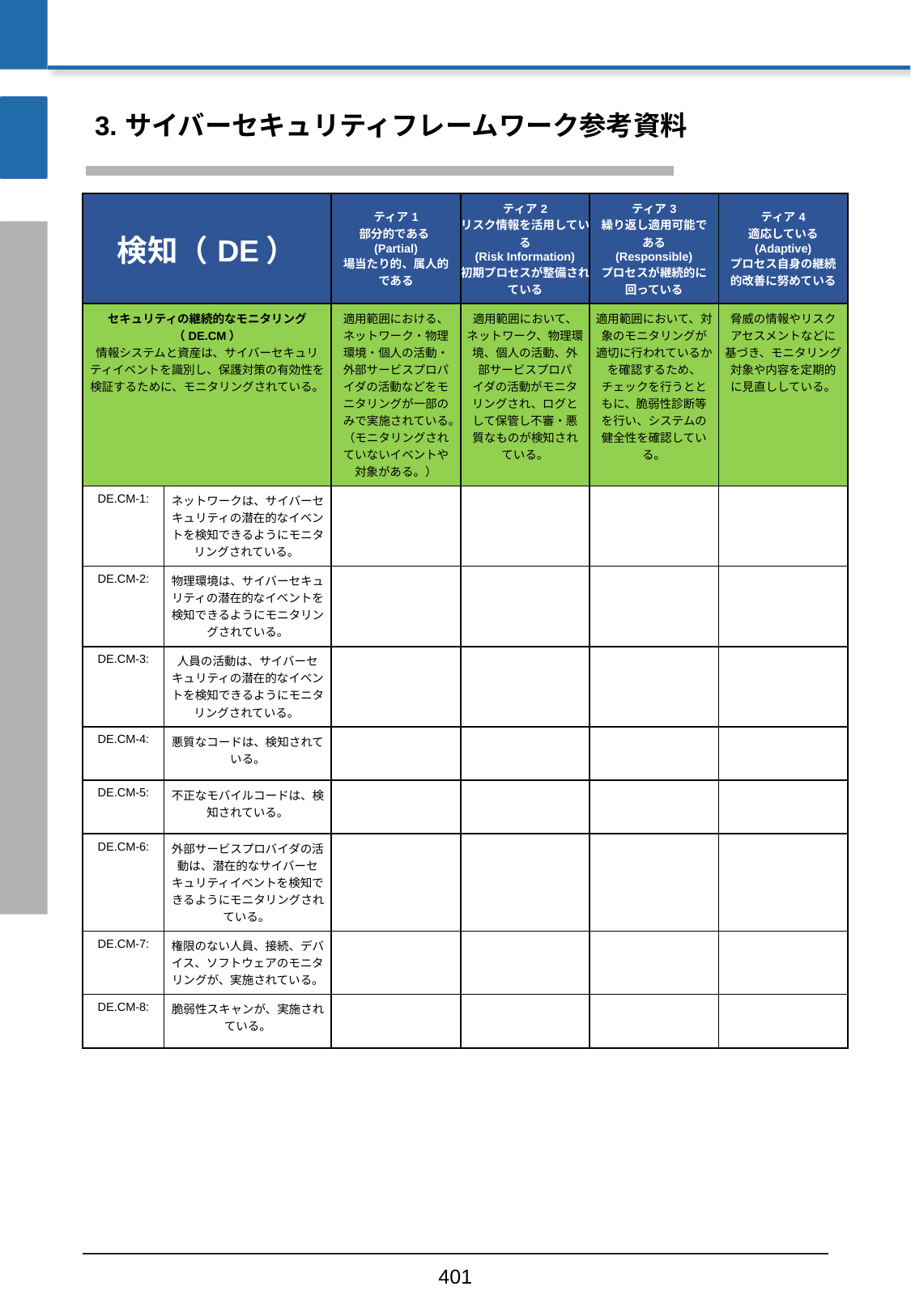

3. サイバーセキュリティフレームワーク参考資料
| 検知（DE） |  | ティア1 部分的である(Partial) 場当たり的、属人的である | ティア2 リスク情報を活用している (Risk Information) 初期プロセスが整備されている | ティア3 繰り返し適用可能である (Responsible) プロセスが継続的に回っている | ティア4 適応している (Adaptive) プロセス自身の継続的改善に努めている |
| --- | --- | --- | --- | --- | --- |
| セキュリティの継続的なモニタリング（DE.CM） 情報システムと資産は、サイバーセキュリティイベントを識別し、保護対策の有効性を検証するために、モニタリングされている。 |  | 適用範囲における、ネットワーク・物理環境・個人の活動・外部サービスプロパイダの活動などをモニタリングが一部のみで実施されている。（モニタリングされていないイベントや対象がある。） | 適用範囲において、ネットワーク、物理環境、個人の活動、外部サービスプロパ イダの活動がモニタリングされ、ログとして保管し不審・悪質なものが検知されている。 | 適用範囲において、対象のモニタリングが適切に行われているかを確認するため、チェックを行うとともに、脆弱性診断等を行い、システムの健全性を確認している。 | 脅威の情報やリスクアセスメントなどに基づき、モニタリング対象や内容を定期的に見直ししている。 |
| DE.CM-1: | ネットワークは、サイバーセキュリティの潜在的なイベントを検知できるようにモニタリングされている。 |  |  |  |  |
| DE.CM-2: | 物理環境は、サイバーセキュリティの潜在的なイベントを検知できるようにモニタリングされている。 |  |  |  |  |
| DE.CM-3: | 人員の活動は、サイバーセキュリティの潜在的なイベントを検知できるようにモニタリングされている。 |  |  |  |  |
| DE.CM-4: | 悪質なコードは、検知されている。 |  |  |  |  |
| DE.CM-5: | 不正なモバイルコードは、検知されている。 |  |  |  |  |
| DE.CM-6: | 外部サービスプロバイダの活動は、潜在的なサイバーセキュリティイベントを検知できるようにモニタリングされている。 |  |  |  |  |
| DE.CM-7: | 権限のない人員、接続、デバイス、ソフトウェアのモニタリングが、実施されている。 |  |  |  |  |
| DE.CM-8: | 脆弱性スキャンが、実施されている。 |  |  |  |  |
401